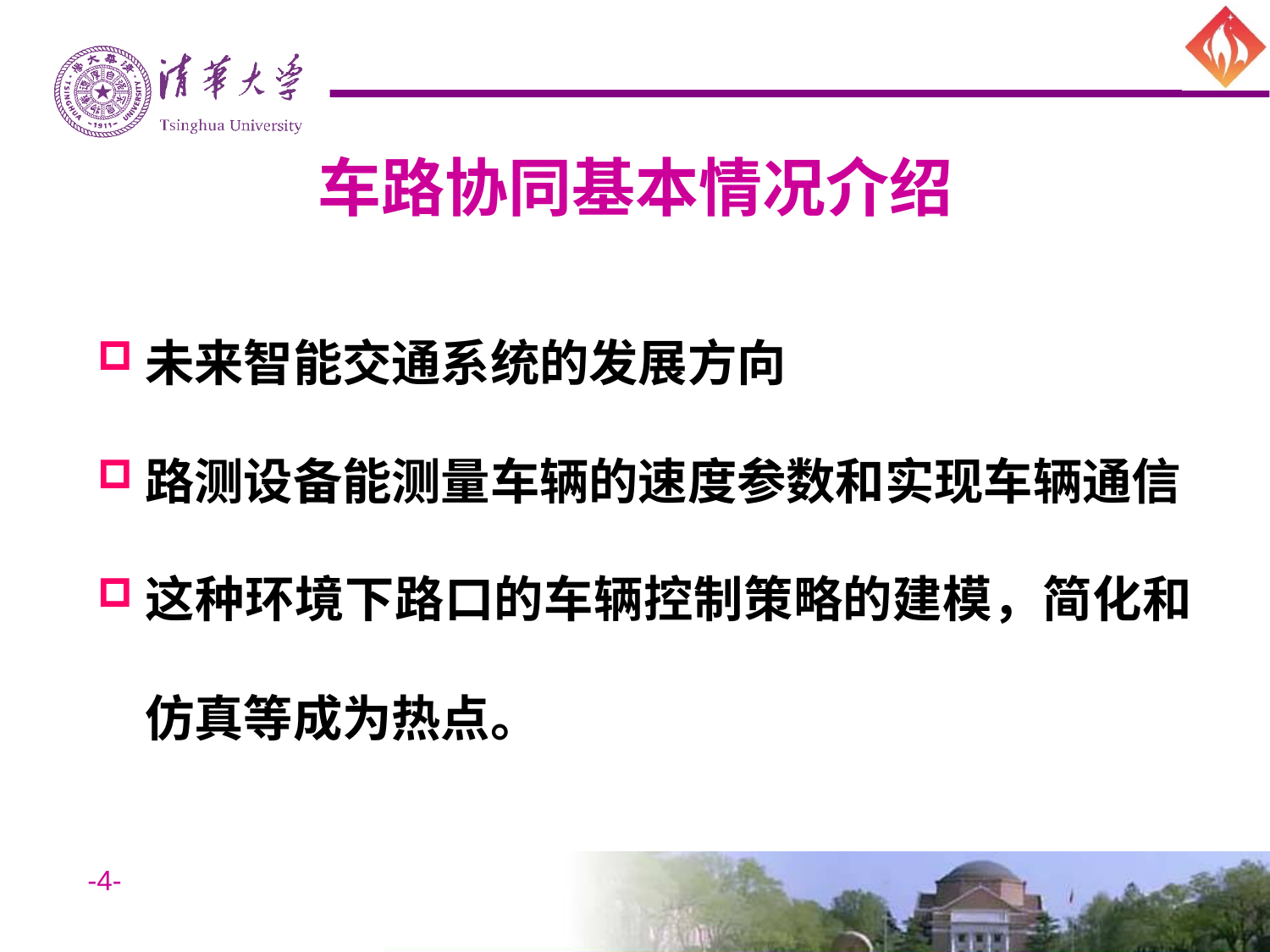

# 车路协同基本情况介绍
未来智能交通系统的发展方向
路测设备能测量车辆的速度参数和实现车辆通信
这种环境下路口的车辆控制策略的建模，简化和仿真等成为热点。